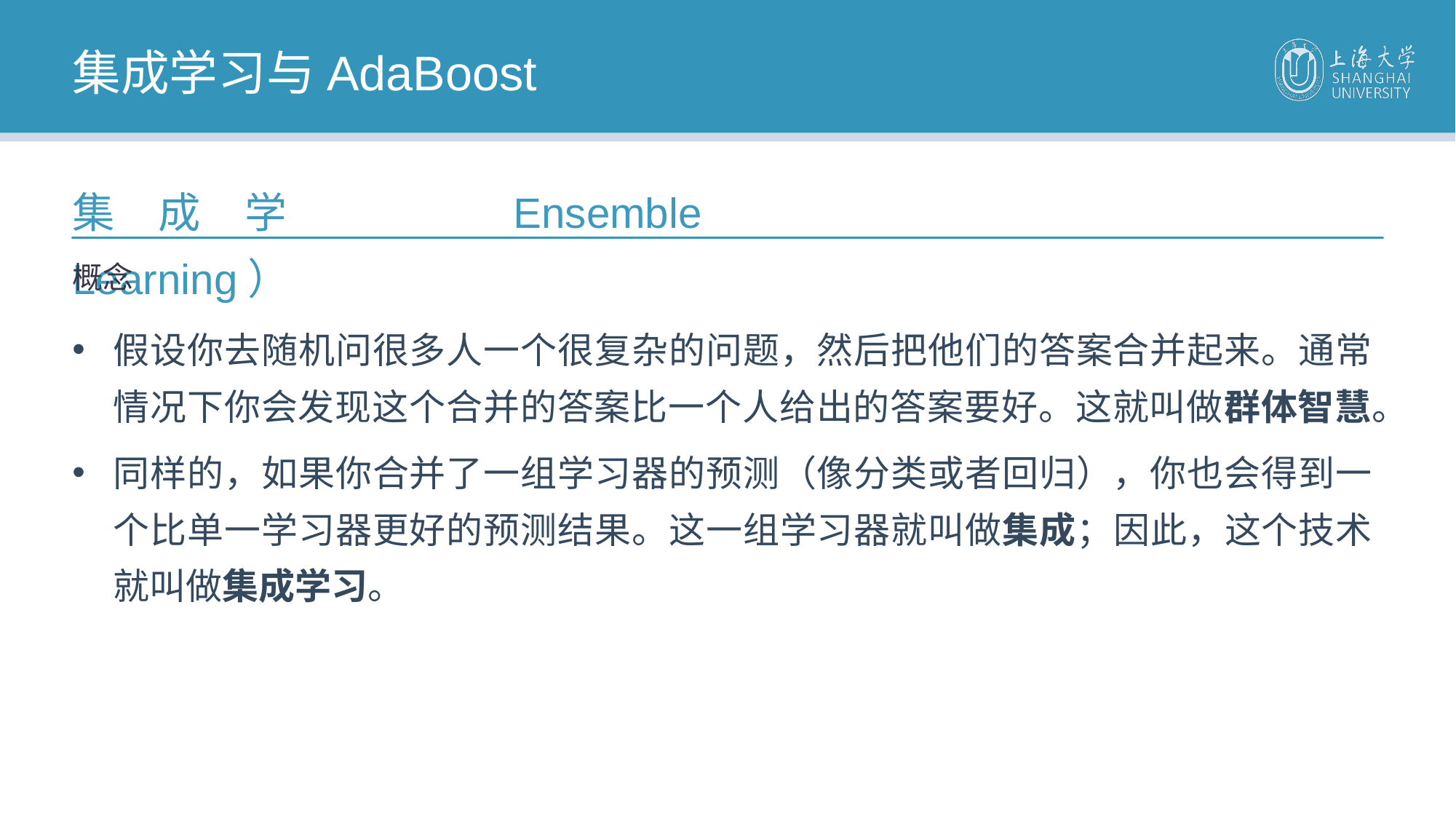

集成学习与AdaBoost
集成学习（Ensemble Learning）
概念
假设你去随机问很多人一个很复杂的问题，然后把他们的答案合并起来。通常情况下你会发现这个合并的答案比一个人给出的答案要好。这就叫做群体智慧。
同样的，如果你合并了一组学习器的预测（像分类或者回归），你也会得到一个比单一学习器更好的预测结果。这一组学习器就叫做集成；因此，这个技术就叫做集成学习。